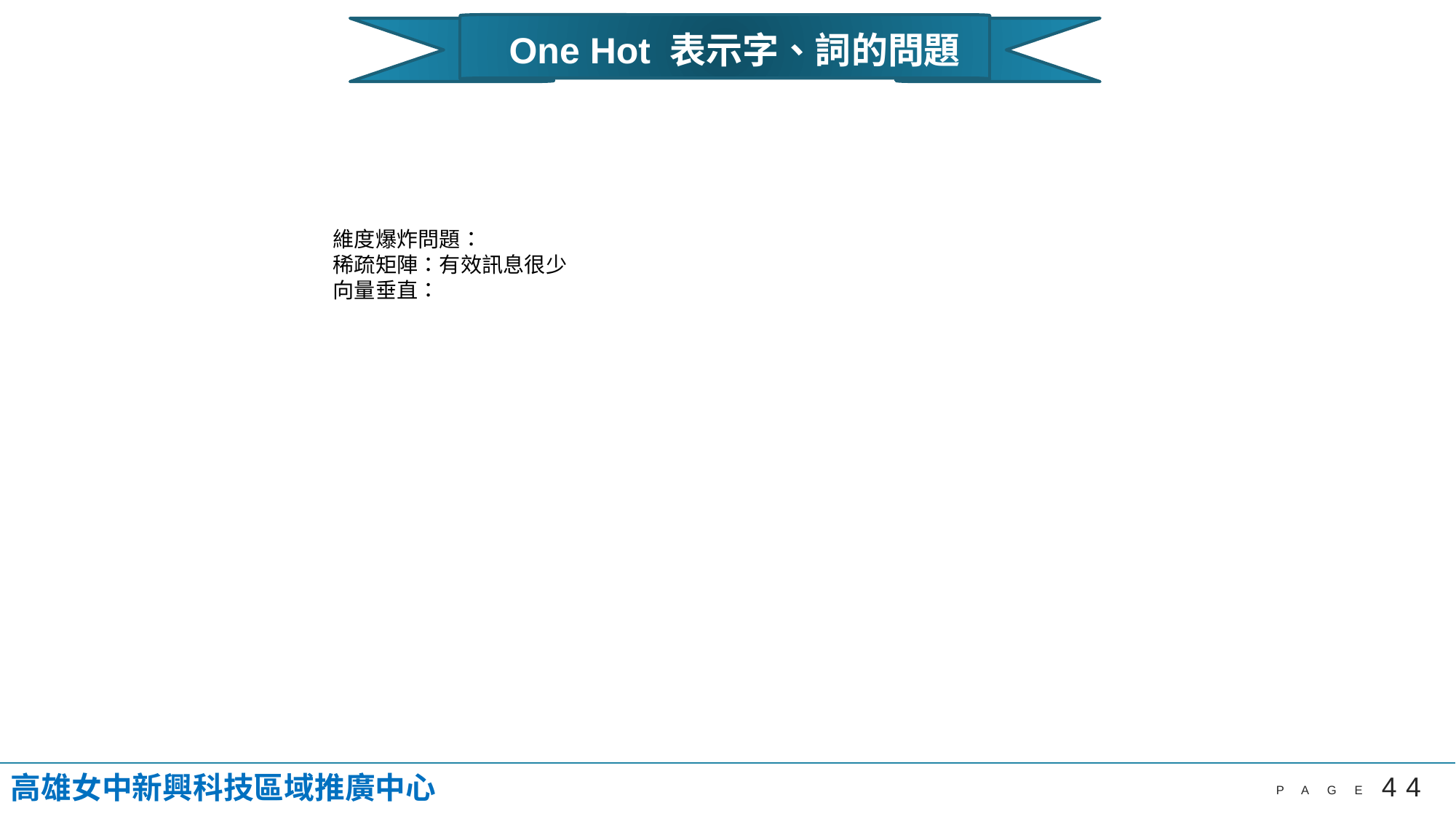

One Hot 表示字、詞的問題
維度爆炸問題：
稀疏矩陣：有效訊息很少
向量垂直：
高雄女中新興科技區域推廣中心